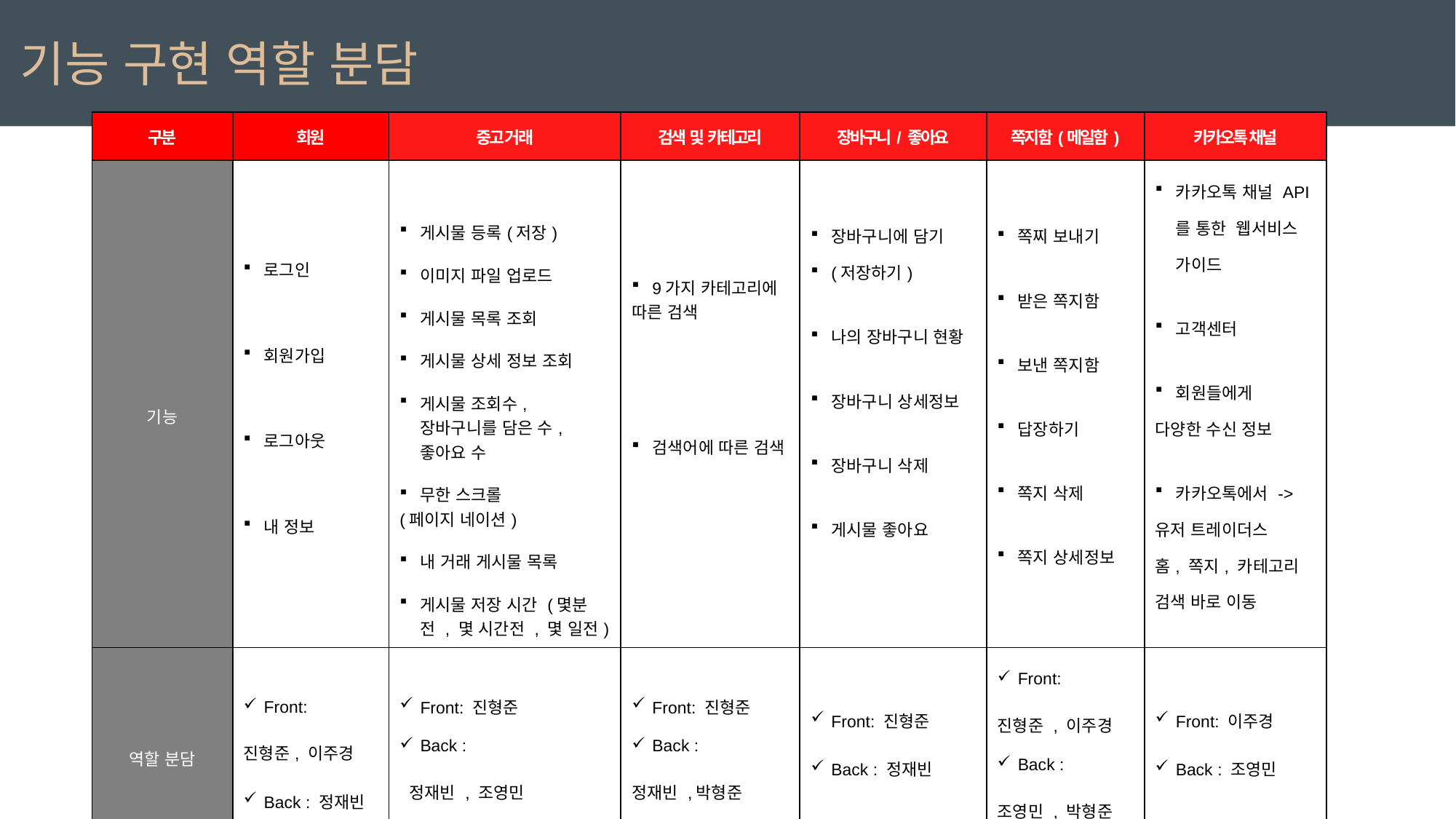

기능 구현 역할 분담

| 구분 | 회원 | 중고 거래 | 검색 및 카테고리 | 장바구니/ 좋아요 | 쪽지함(메일함) | 카카오톡 채널 |
| --- | --- | --- | --- | --- | --- | --- |
| 기능 | 로그인 회원가입 로그아웃 내 정보 | 게시물 등록(저장) 이미지 파일 업로드 게시물 목록 조회 게시물 상세 정보 조회 게시물 조회수, 장바구니를 담은 수, 좋아요 수 무한 스크롤 (페이지 네이션) 내 거래 게시물 목록 게시물 저장 시간 (몇분전 , 몇 시간전 , 몇 일전) | 9가지 카테고리에 따른 검색 검색어에 따른 검색 | 장바구니에 담기 (저장하기) 나의 장바구니 현황 장바구니 상세정보 장바구니 삭제 게시물 좋아요 | 쪽찌 보내기 받은 쪽지함 보낸 쪽지함 답장하기 쪽지 삭제 쪽지 상세정보 | 카카오톡 채널 API를 통한 웹서비스 가이드 고객센터 회원들에게 다양한 수신 정보 카카오톡에서 -> 유저 트레이더스 홈, 쪽지, 카테고리 검색 바로 이동 |
| 역할 분담 | Front: 진형준, 이주경 Back : 정재빈 | Front: 진형준 Back : 정재빈 , 조영민 | Front: 진형준 Back : 정재빈 ,박형준 | Front: 진형준 Back : 정재빈 | Front: 진형준 , 이주경 Back : 조영민 , 박형준 | Front: 이주경 Back : 조영민 |